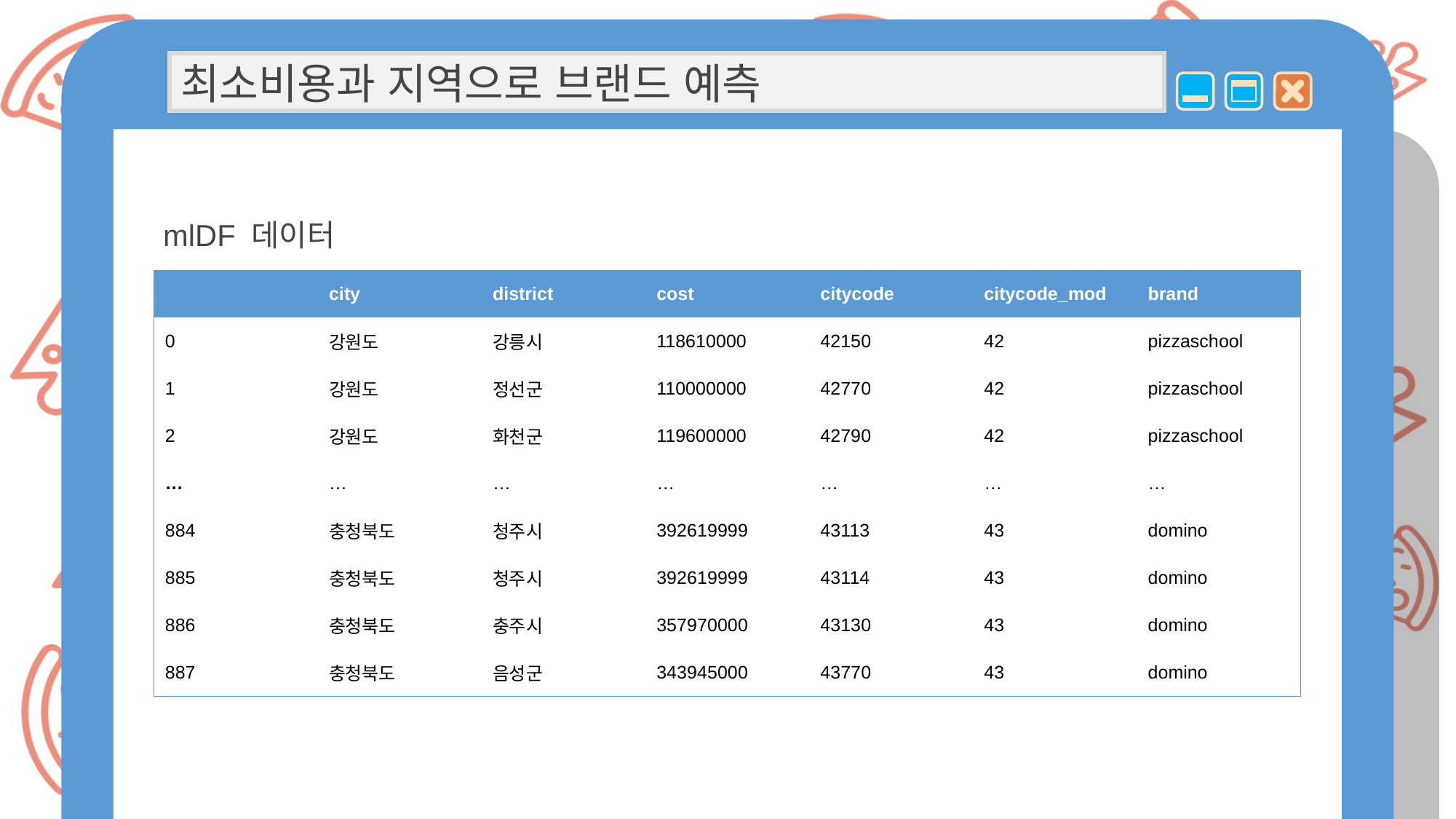

최소비용과 지역으로 브랜드 예측

mlDF 데이터
|  | city | district | cost | citycode | citycode\_mod | brand |
| --- | --- | --- | --- | --- | --- | --- |
| 0 | 강원도 | 강릉시 | 118610000 | 42150 | 42 | pizzaschool |
| 1 | 강원도 | 정선군 | 110000000 | 42770 | 42 | pizzaschool |
| 2 | 강원도 | 화천군 | 119600000 | 42790 | 42 | pizzaschool |
| … | … | … | … | … | … | … |
| 884 | 충청북도 | 청주시 | 392619999 | 43113 | 43 | domino |
| 885 | 충청북도 | 청주시 | 392619999 | 43114 | 43 | domino |
| 886 | 충청북도 | 충주시 | 357970000 | 43130 | 43 | domino |
| 887 | 충청북도 | 음성군 | 343945000 | 43770 | 43 | domino |